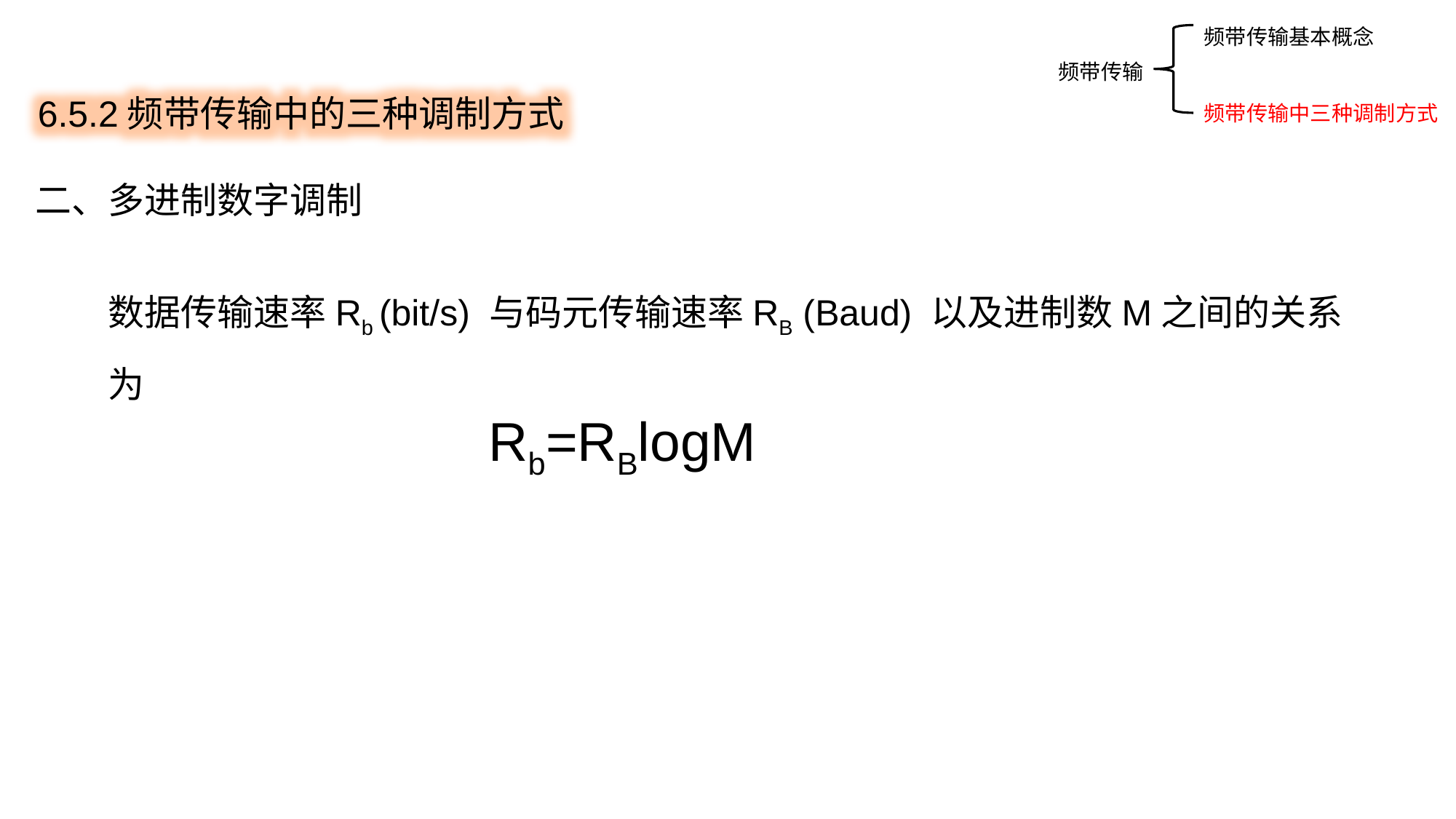

频带传输基本概念

频带传输中三种调制方式

6.5.2频带传输中的三种调制方式
频带传输
二、多进制数字调制
数据传输速率Rb (bit/s) 与码元传输速率RB (Baud) 以及进制数M之间的关系为

Rb=RBlogM